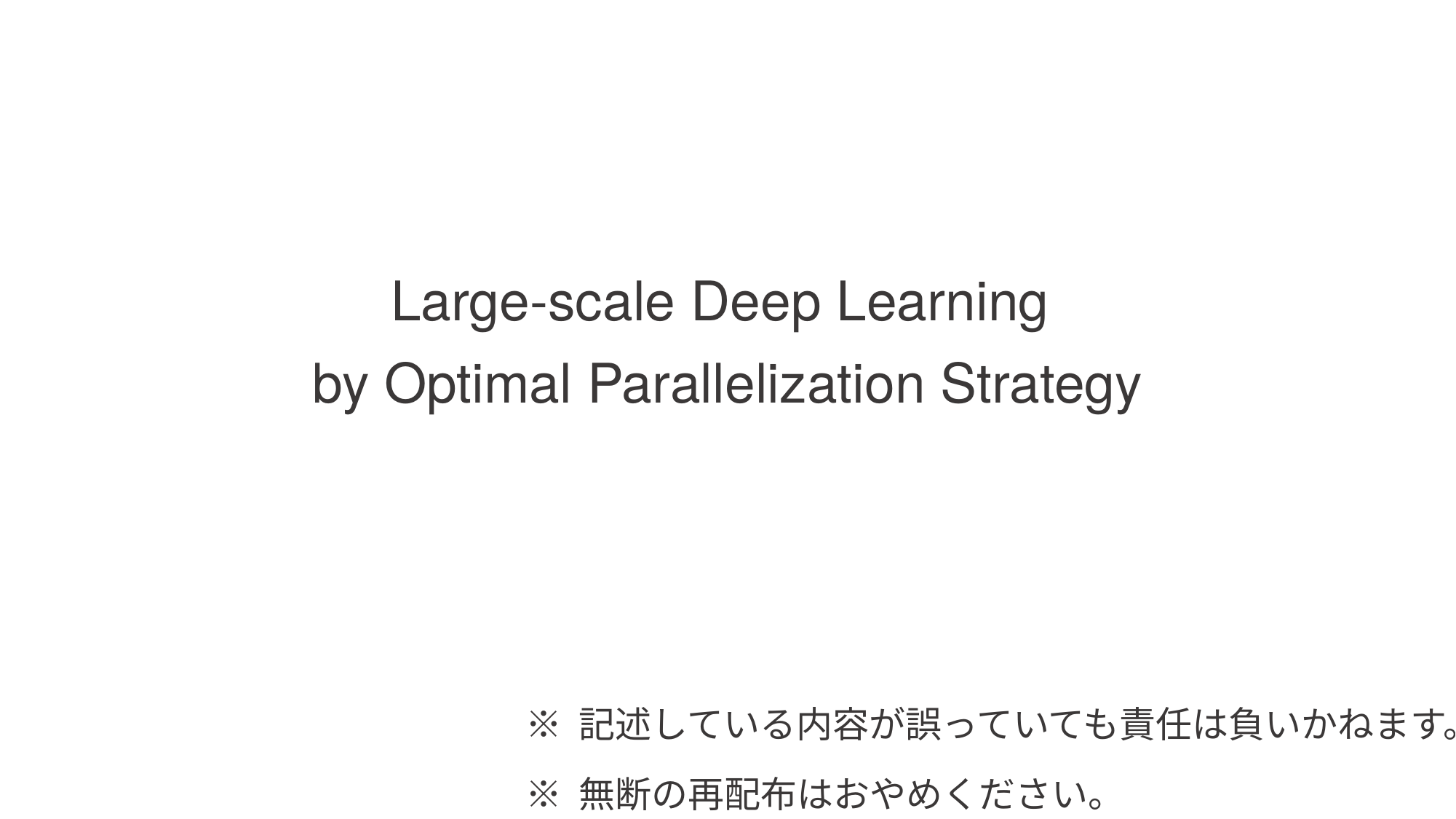

# Large-scale Deep Learning by Optimal Parallelization Strategy
※ 記述している内容が誤っていても責任は負いかねます。
※ 無断の再配布はおやめください。